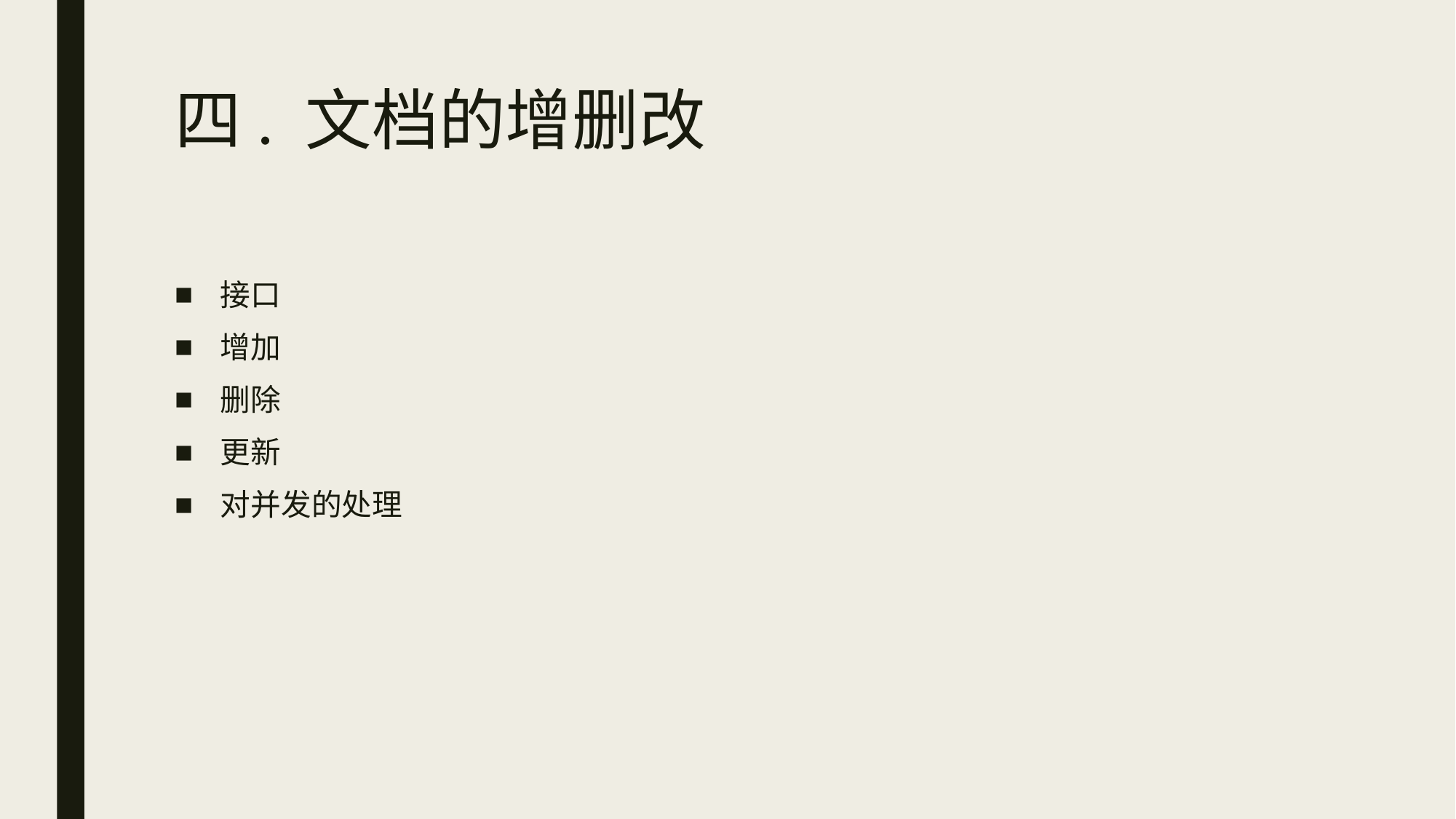

# 四. 文档的增删改
接口
增加
删除
更新
对并发的处理